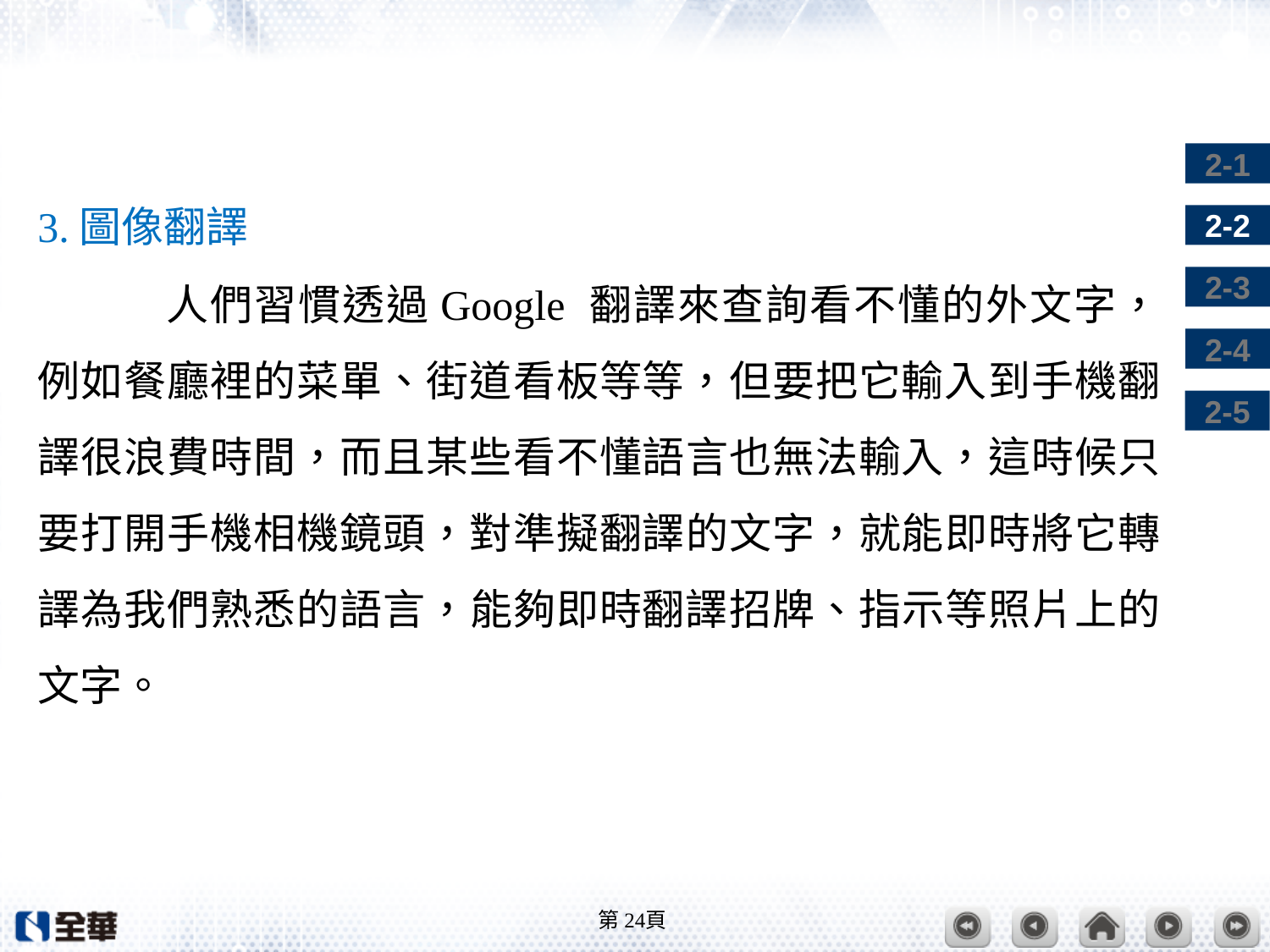

#
3.圖像翻譯
	人們習慣透過Google 翻譯來查詢看不懂的外文字，例如餐廳裡的菜單、街道看板等等，但要把它輸入到手機翻譯很浪費時間，而且某些看不懂語言也無法輸入，這時候只要打開手機相機鏡頭，對準擬翻譯的文字，就能即時將它轉譯為我們熟悉的語言，能夠即時翻譯招牌、指示等照片上的文字。